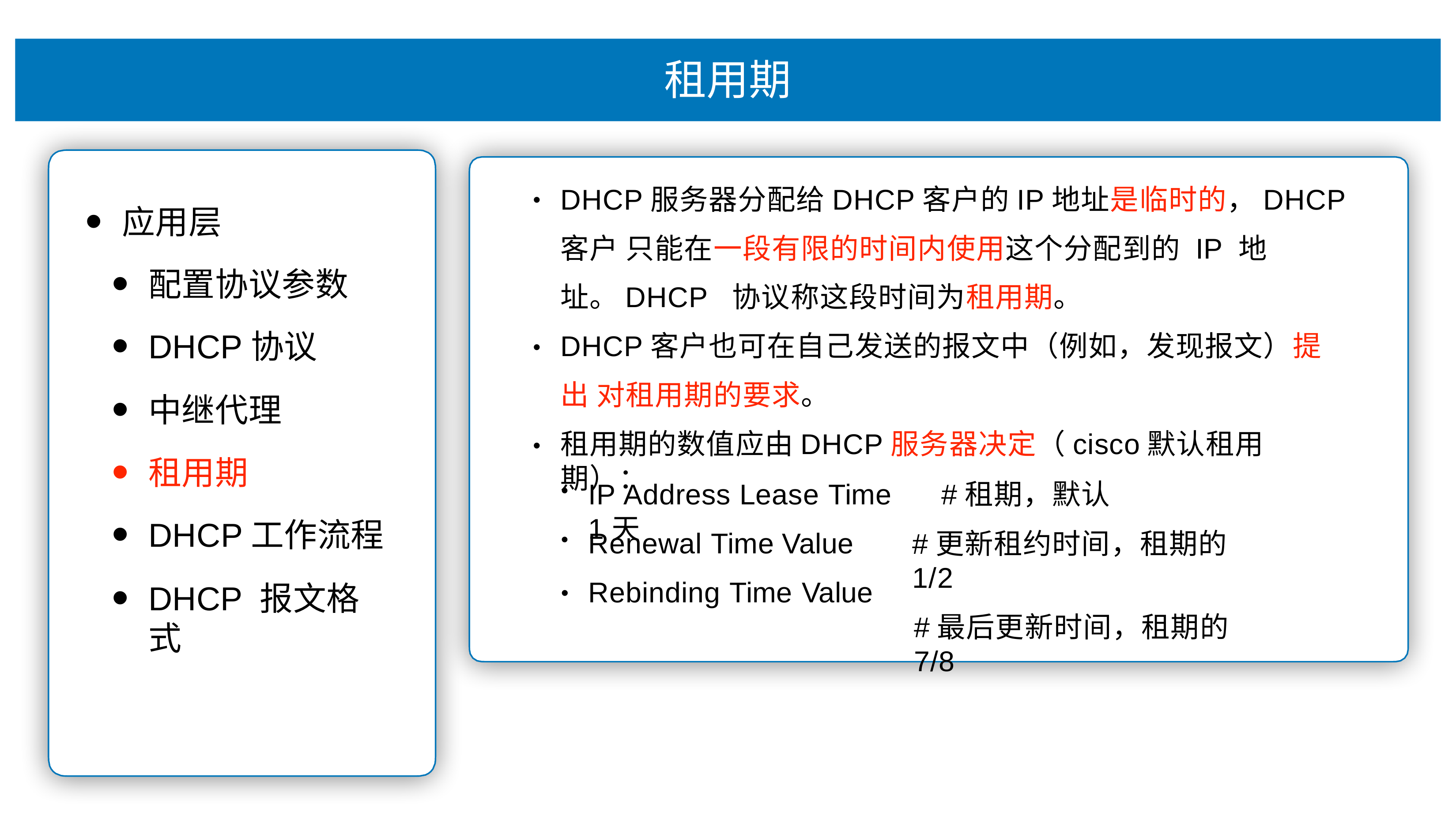

租⽤期

DHCP服务器分配给DHCP客户的IP地址是临时的，DHCP客户 只能在⼀段有限的时间内使⽤这个分配到的 IP 地址。DHCP  协议称这段时间为租⽤期。
DHCP客户也可在⾃⼰发送的报⽂中（例如，发现报⽂）提出 对租⽤期的要求。
租⽤期的数值应由DHCP服务器决定（cisco默认租⽤期）：
•
应⽤层
配置协议参数
DHCP协议
中继代理
租⽤期
DHCP⼯作流程
DHCP 报⽂格式
•
•
IP Address Lease Time	#租期，默认1天
Renewal Time Value  Rebinding Time Value
#更新租约时间，租期的1/2
#最后更新时间，租期的7/8
•